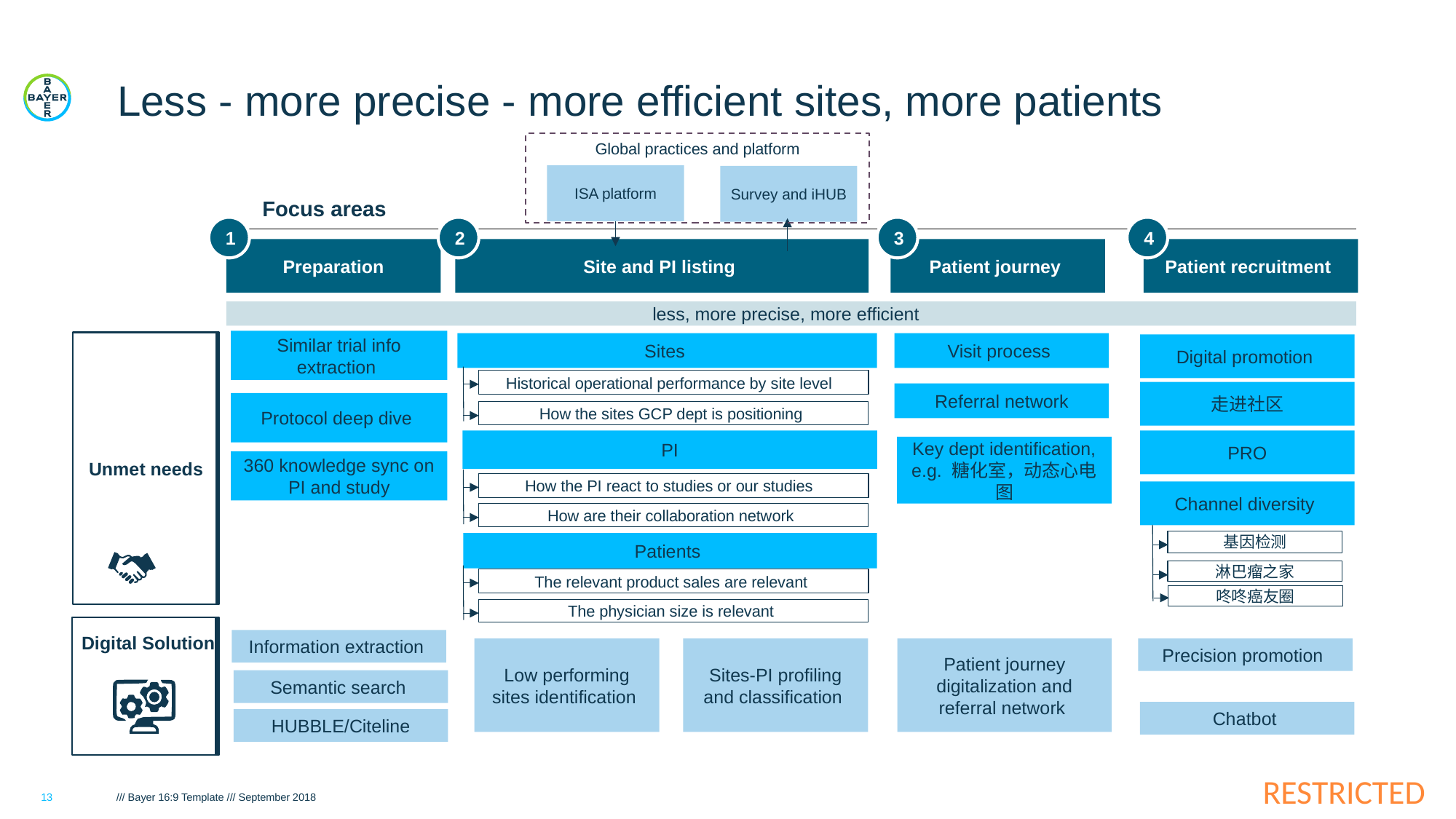

# Less - more precise - more efficient sites, more patients
Global practices and platform
ISA platform
Survey and iHUB
Focus areas
1
2
3
4
Preparation
Site and PI listing
Patient journey
Patient recruitment
less, more precise, more efficient
Similar trial info extraction
Unmet needs

Sites
Visit process
Digital promotion
Historical operational performance by site level
走进社区
Referral network
Protocol deep dive
How the sites GCP dept is positioning
PI
PRO
Key dept identification, e.g. 糖化室，动态心电图
360 knowledge sync on PI and study
How the PI react to studies or our studies
Channel diversity
How are their collaboration network
基因检测
Patients

淋巴瘤之家
The relevant product sales are relevant
咚咚癌友圈
The physician size is relevant
Digital Solution

Information extraction
Low performing sites identification
Sites-PI profiling and classification
Patient journey digitalization and referral network
Precision promotion
Semantic search

Chatbot
HUBBLE/Citeline
13
/// Bayer 16:9 Template /// September 2018